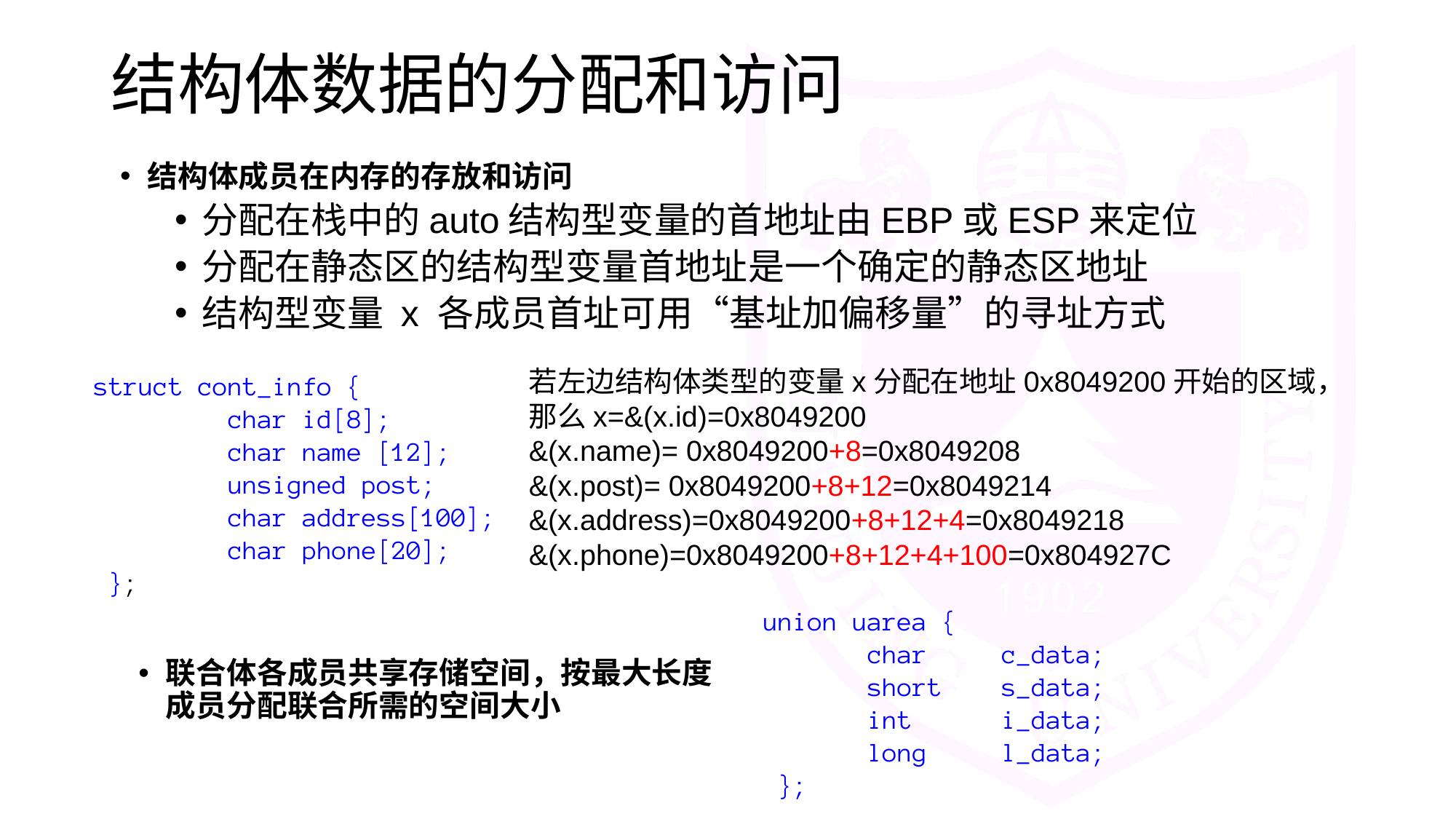

# 结构体数据的分配和访问
结构体成员在内存的存放和访问
分配在栈中的auto结构型变量的首地址由EBP或ESP来定位
分配在静态区的结构型变量首地址是一个确定的静态区地址
结构型变量 x 各成员首址可用“基址加偏移量”的寻址方式
若左边结构体类型的变量x分配在地址0x8049200开始的区域，那么x=&(x.id)=0x8049200
&(x.name)= 0x8049200+8=0x8049208
&(x.post)= 0x8049200+8+12=0x8049214
&(x.address)=0x8049200+8+12+4=0x8049218
&(x.phone)=0x8049200+8+12+4+100=0x804927C
struct cont_info {
         char id[8];
         char name [12];
         unsigned post;
         char address[100];
         char phone[20];
 };
union uarea {
       char     c_data;
       short    s_data;
       int      i_data;
       long     l_data;
 };
联合体各成员共享存储空间，按最大长度成员分配联合所需的空间大小